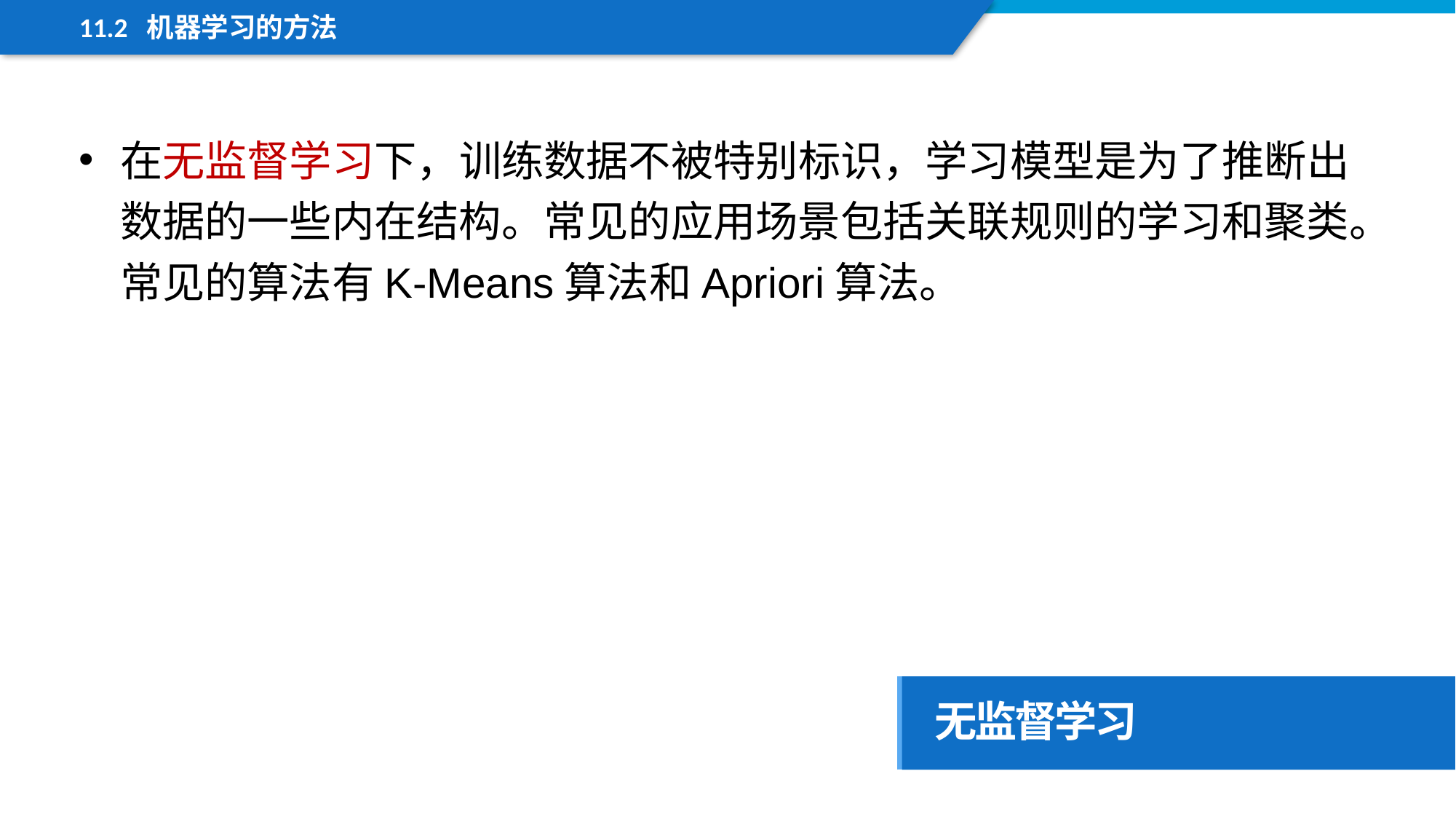

11.2  机器学习的方法
在无监督学习下，训练数据不被特别标识，学习模型是为了推断出数据的一些内在结构。常见的应用场景包括关联规则的学习和聚类。常见的算法有K-Means算法和Apriori算法。
无监督学习